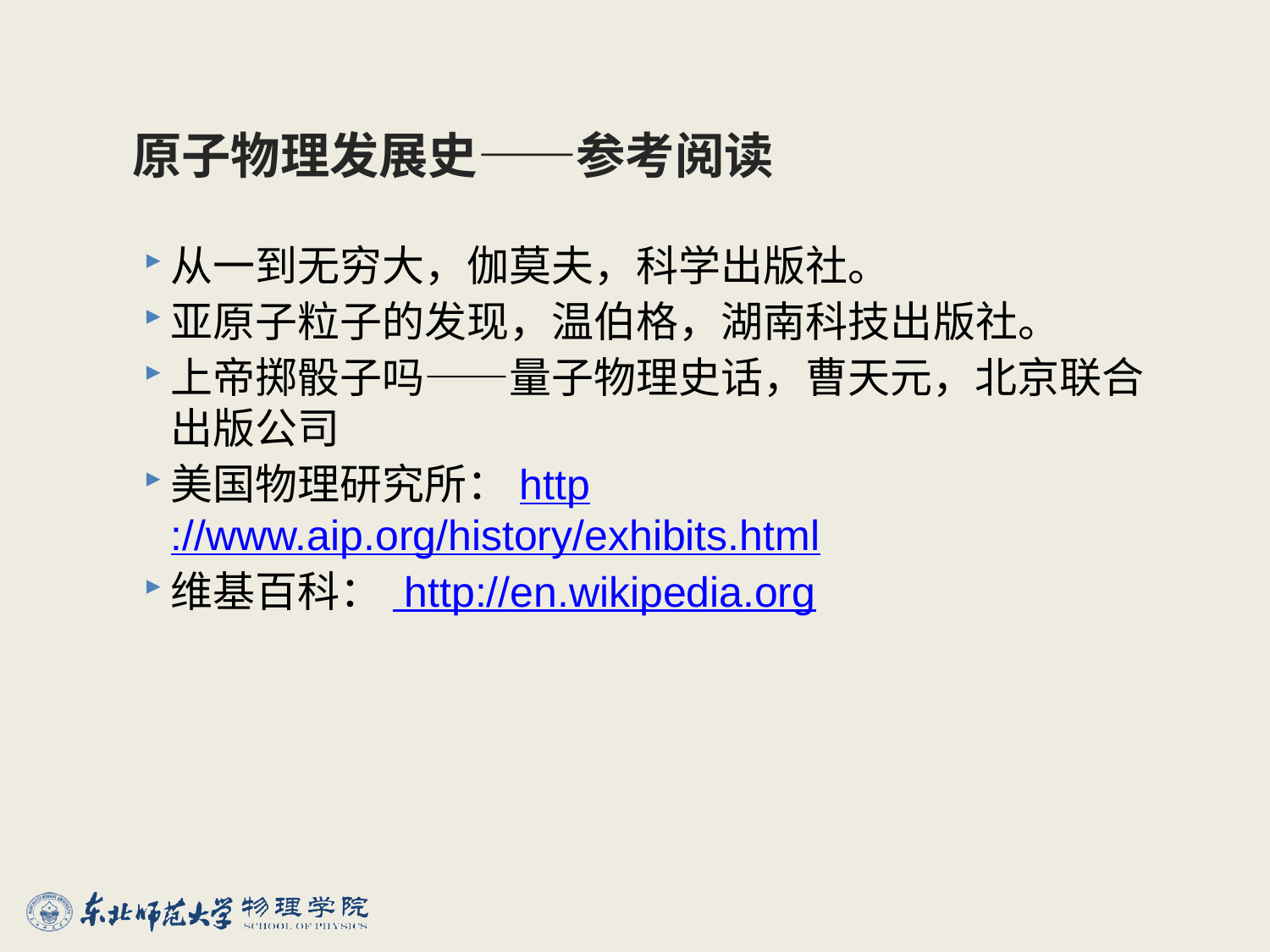

# 原子物理发展史——参考阅读
从一到无穷大，伽莫夫，科学出版社。
亚原子粒子的发现，温伯格，湖南科技出版社。
上帝掷骰子吗——量子物理史话，曹天元，北京联合出版公司
美国物理研究所：http://www.aip.org/history/exhibits.html
维基百科： http://en.wikipedia.org